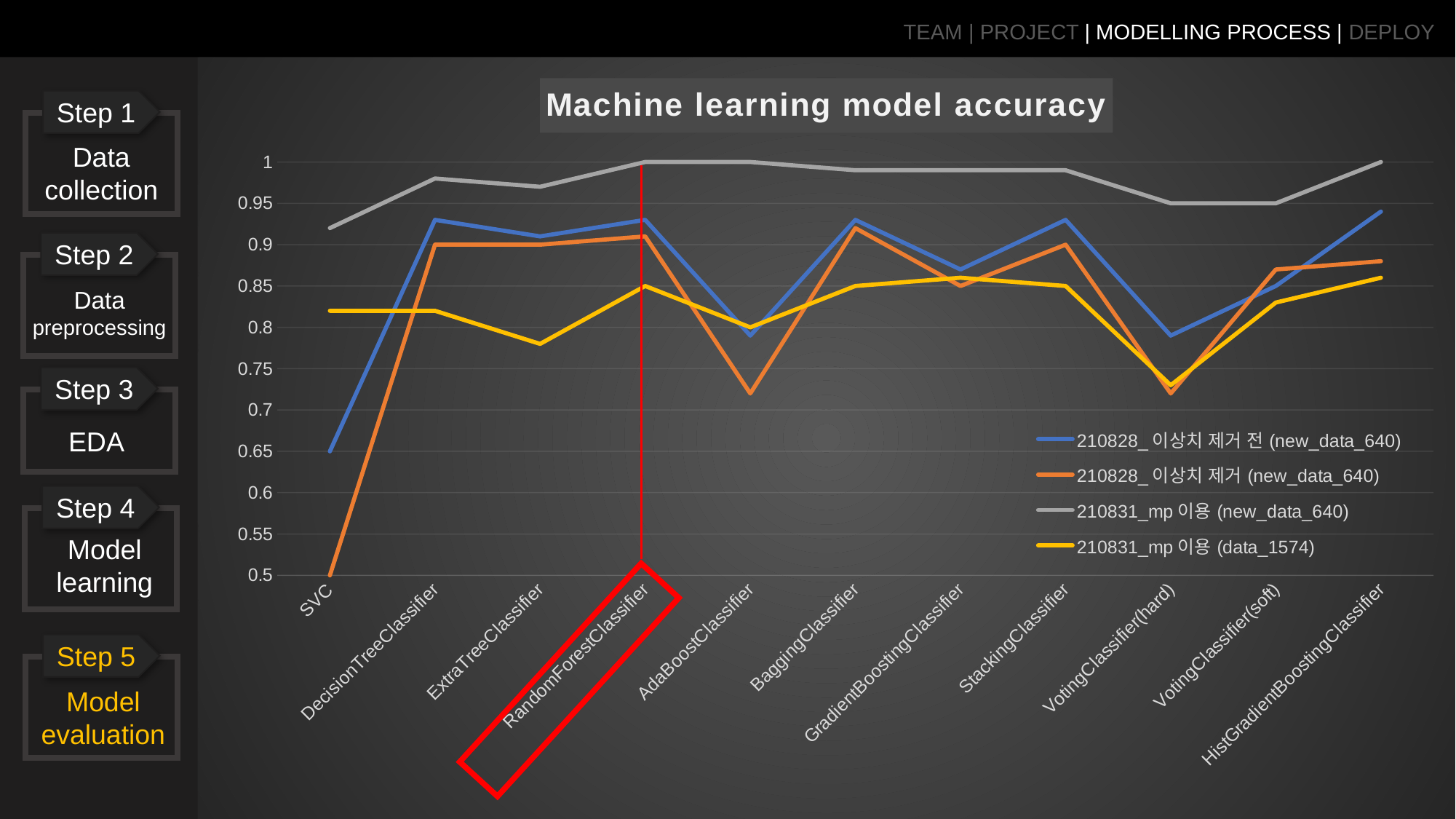

TEAM | PROJECT | MODELLING PROCESS | DEPLOY

### Chart: Machine learning model accuracy

| Category | 210828_이상치 제거 전(new_data_640) | 210828_이상치 제거(new_data_640) | 210831_mp이용(new_data_640) | 210831_mp이용(data_1574) |
|---|---|---|---|---|
| SVC | 0.65 | 0.5 | 0.92 | 0.82 |
| DecisionTreeClassifier | 0.93 | 0.9 | 0.98 | 0.82 |
| ExtraTreeClassifier | 0.91 | 0.9 | 0.97 | 0.78 |
| RandomForestClassifier | 0.93 | 0.91 | 1.0 | 0.85 |
| AdaBoostClassifier | 0.79 | 0.72 | 1.0 | 0.8 |
| BaggingClassifier | 0.93 | 0.92 | 0.99 | 0.85 |
| GradientBoostingClassifier | 0.87 | 0.85 | 0.99 | 0.86 |
| StackingClassifier | 0.93 | 0.9 | 0.99 | 0.85 |
| VotingClassifier(hard) | 0.79 | 0.72 | 0.95 | 0.73 |
| VotingClassifier(soft) | 0.85 | 0.87 | 0.95 | 0.83 |
| HistGradientBoostingClassifier | 0.94 | 0.88 | 1.0 | 0.86 |
Step 1

Data collection
Step 2

Data
preprocessing
Step 3

EDA
Step 4

Model
learning

Step 5

Model
evaluation